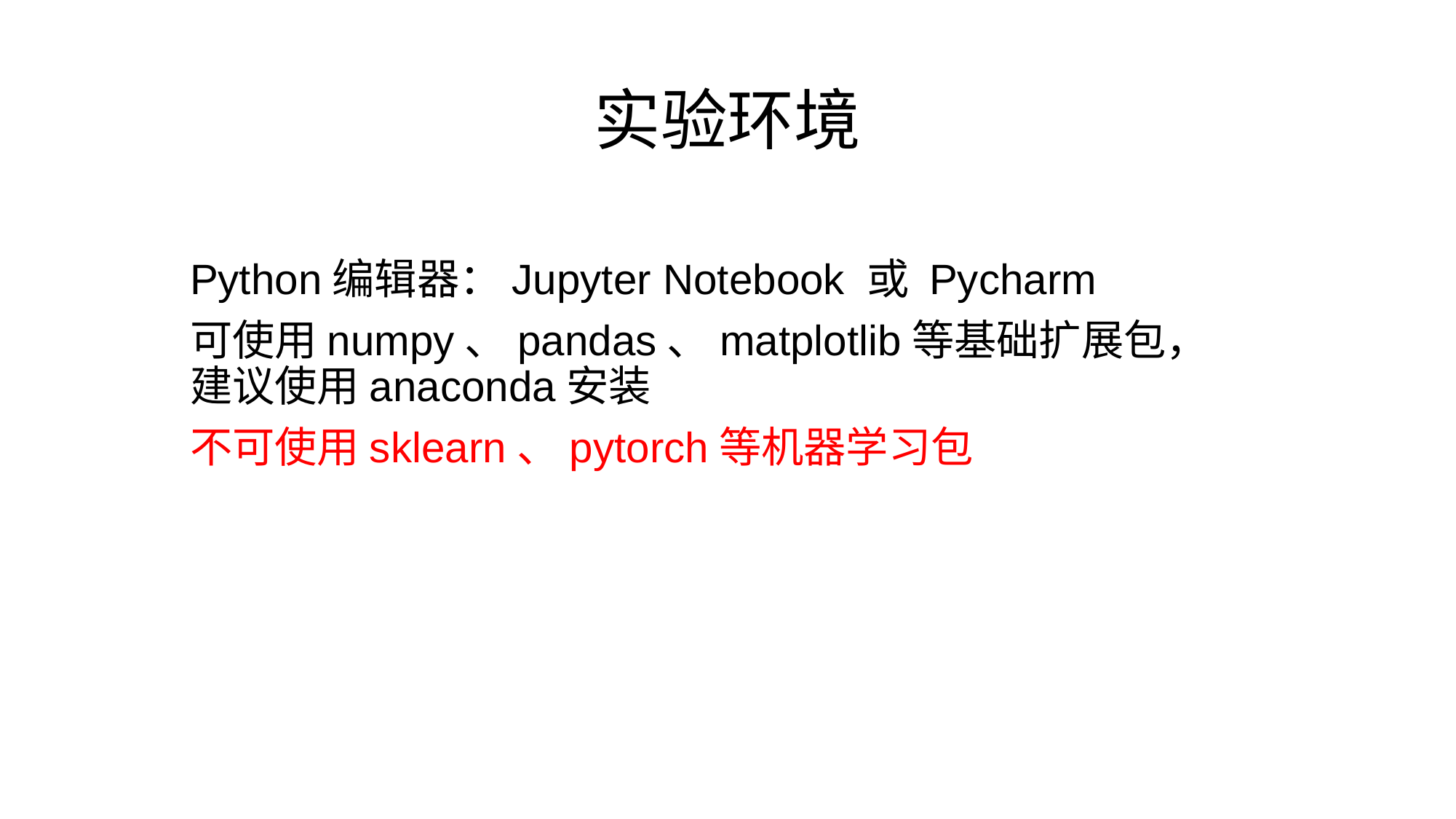

# 实验环境
Python编辑器：Jupyter Notebook 或 Pycharm
可使用numpy、pandas、matplotlib等基础扩展包，建议使用anaconda安装
不可使用sklearn、pytorch等机器学习包